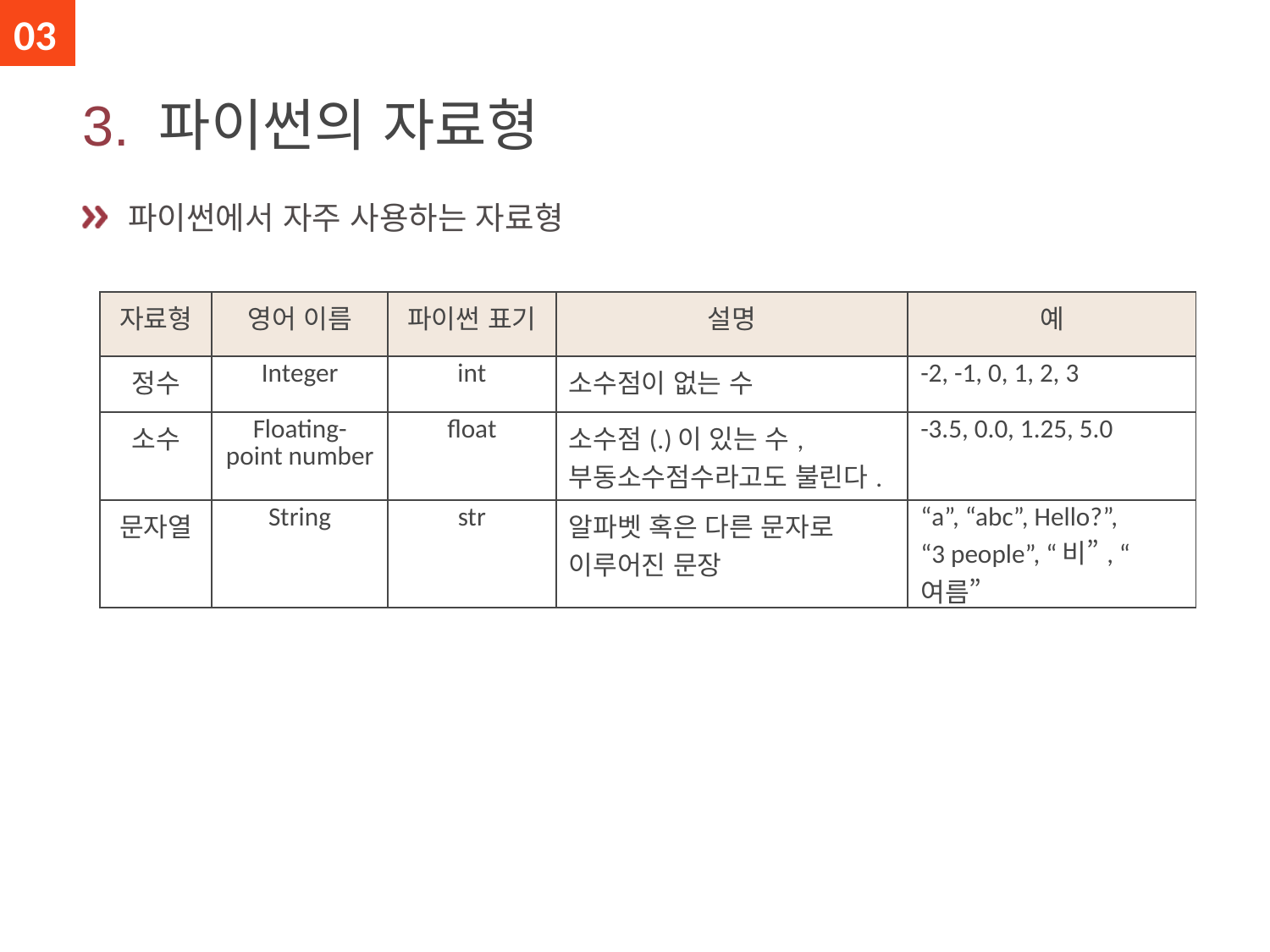

03
# 3. 파이썬의 자료형
 파이썬에서 자주 사용하는 자료형
| 자료형 | 영어 이름 | 파이썬 표기 | 설명 | 예 |
| --- | --- | --- | --- | --- |
| 정수 | Integer | int | 소수점이 없는 수 | -2, -1, 0, 1, 2, 3 |
| 소수 | Floating- point number | float | 소수점(.)이 있는 수, 부동소수점수라고도 불린다. | -3.5, 0.0, 1.25, 5.0 |
| 문자열 | String | str | 알파벳 혹은 다른 문자로 이루어진 문장 | “a”, “abc”, Hello?”, “3 people”, “비”, “여름” |